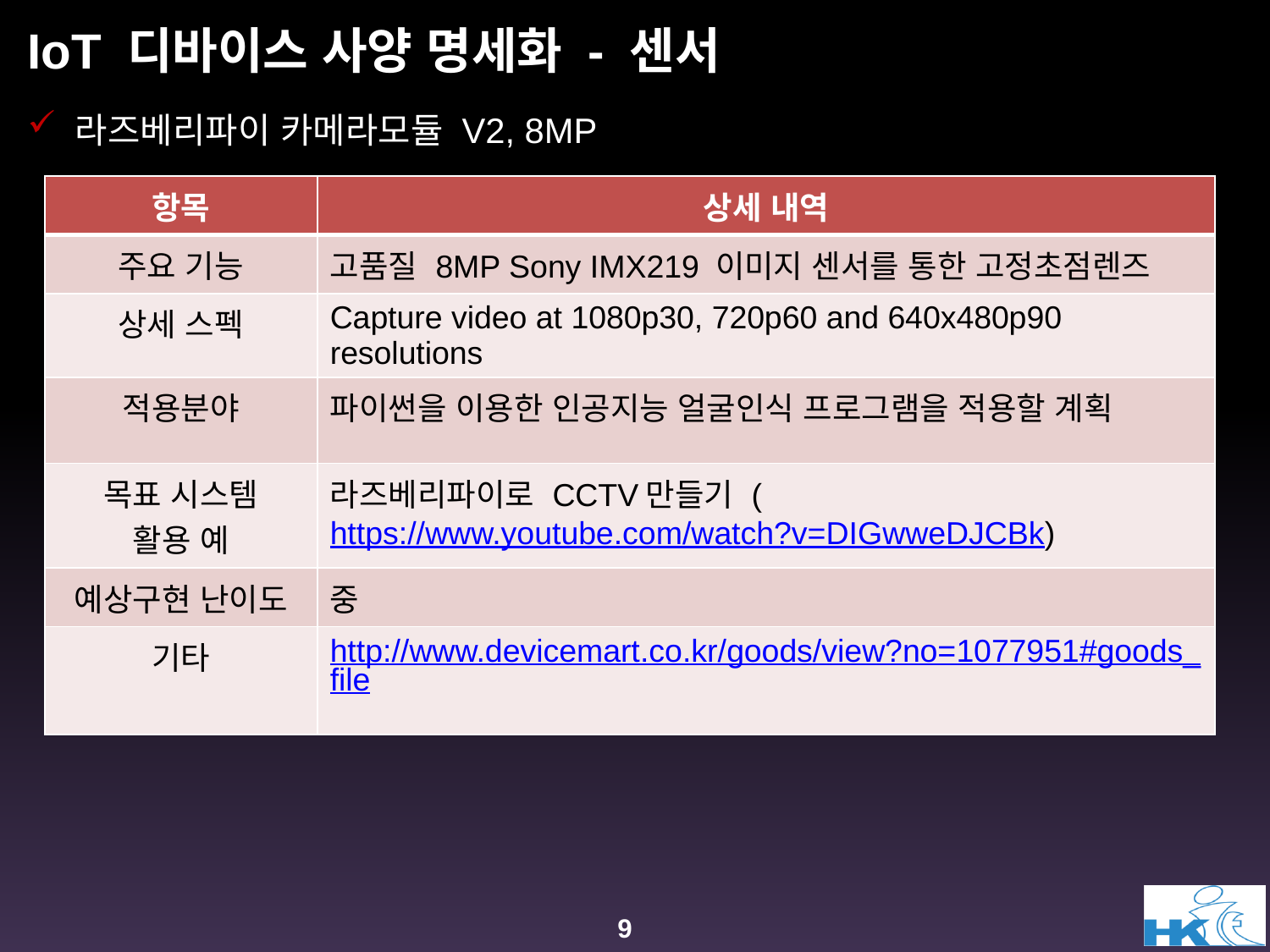

# IoT 디바이스 사양 명세화 - 센서
라즈베리파이 카메라모듈 V2, 8MP
| 항목 | 상세 내역 |
| --- | --- |
| 주요 기능 | 고품질 8MP Sony IMX219 이미지 센서를 통한 고정초점렌즈 |
| 상세 스펙 | Capture video at 1080p30, 720p60 and 640x480p90 resolutions |
| 적용분야 | 파이썬을 이용한 인공지능 얼굴인식 프로그램을 적용할 계획 |
| 목표 시스템 활용 예 | 라즈베리파이로 CCTV만들기 (https://www.youtube.com/watch?v=DIGwweDJCBk) |
| 예상구현 난이도 | 중 |
| 기타 | http://www.devicemart.co.kr/goods/view?no=1077951#goods\_file |
9